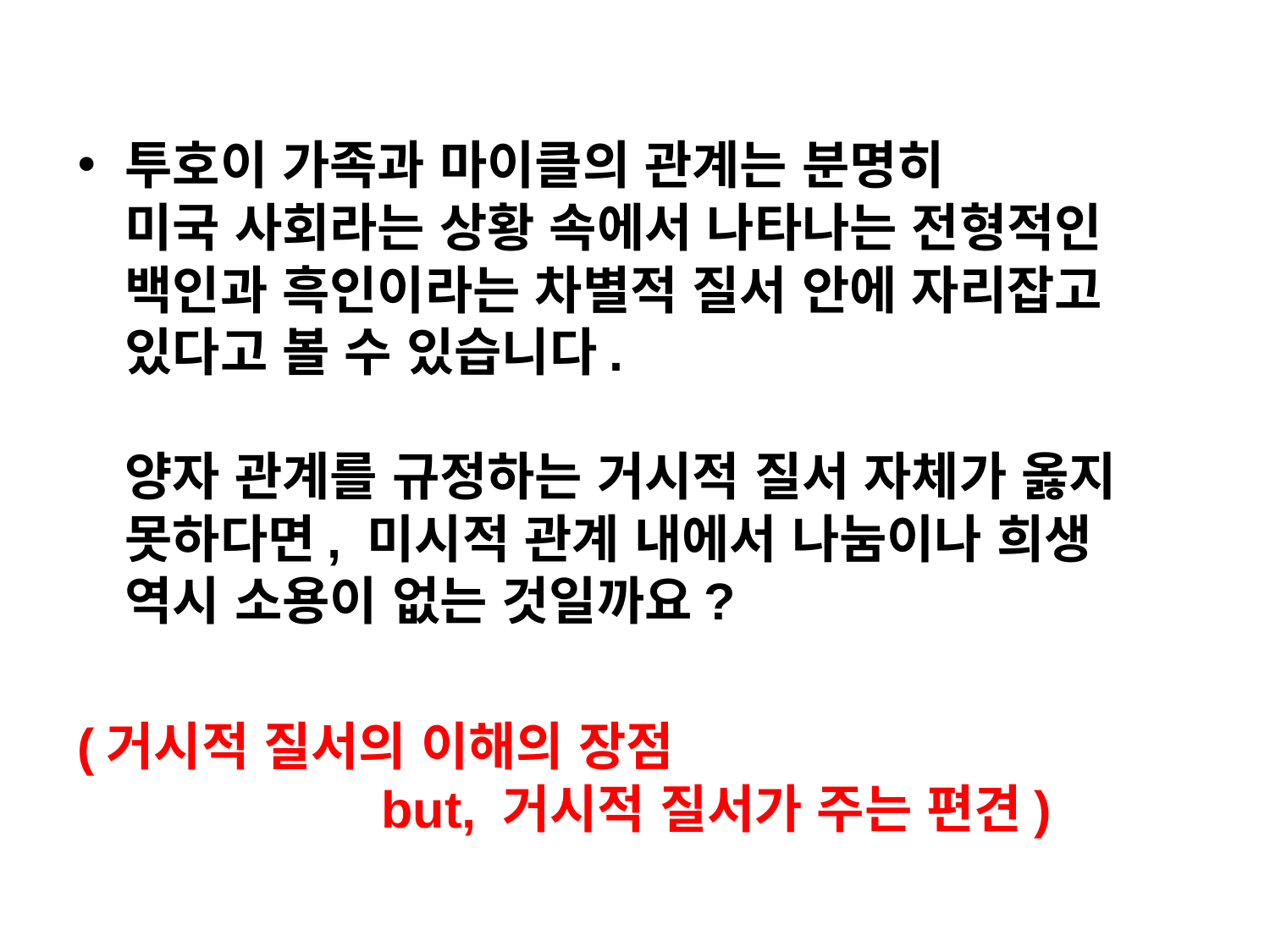

투호이 가족과 마이클의 관계는 분명히
미국 사회라는 상황 속에서 나타나는 전형적인 백인과 흑인이라는 차별적 질서 안에 자리잡고 있다고 볼 수 있습니다.
양자 관계를 규정하는 거시적 질서 자체가 옳지 못하다면, 미시적 관계 내에서 나눔이나 희생 역시 소용이 없는 것일까요?

(거시적 질서의 이해의 장점
                    but, 거시적 질서가 주는 편견)